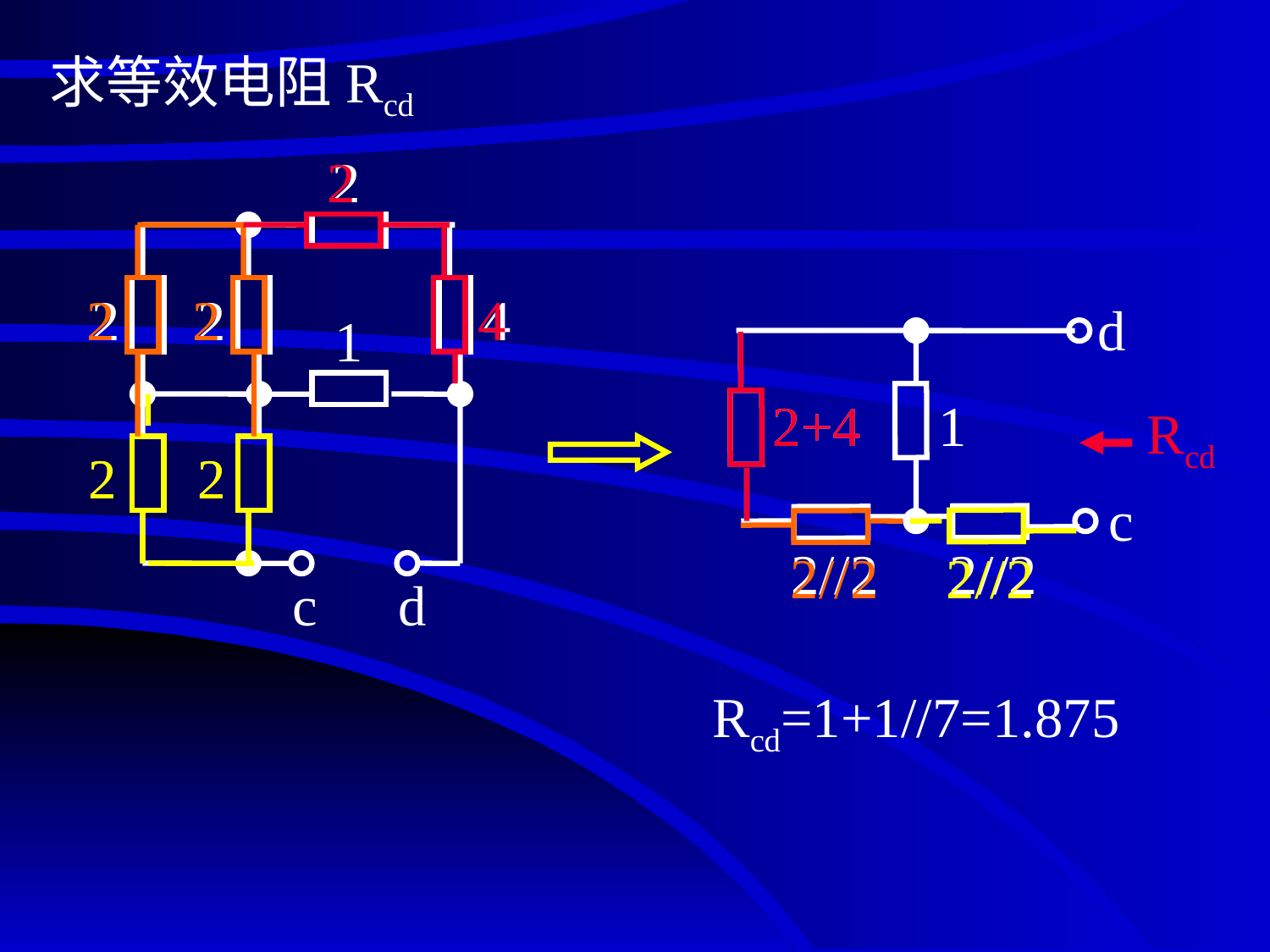

# 求等效电阻Rcd
2

2

2

4
1

2

2

c
d

2

4

2

2

d

2+4
1

c

2//2
2//2

2+4

2

2

Rcd

2//2

2//2
Rcd=1+1//7=1.875